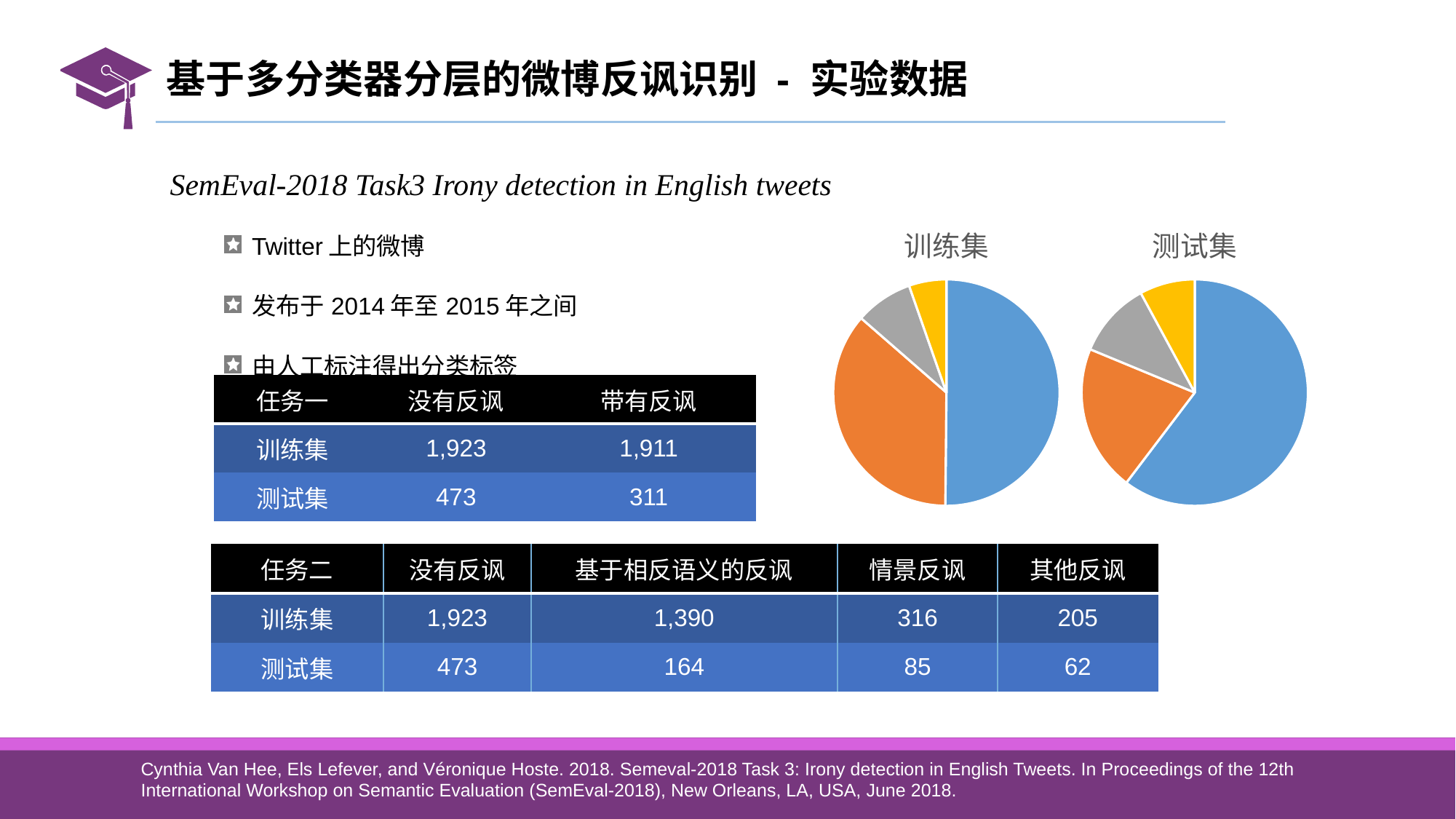

# 基于多分类器分层的微博反讽识别 - 实验数据

SemEval-2018 Task3 Irony detection in English tweets
Twitter上的微博
发布于2014年至2015年之间
由人工标注得出分类标签

### Chart: 训练集

| Category | 训练集 |
|---|---|
| 没有反讽 | 1923.0 |
| 基于相反语义的言语反讽 | 1390.0 |
| 情景反讽 | 316.0 |
| 其他反讽 | 205.0 |

### Chart: 测试集

| Category | 测试集 |
|---|---|
| 没有反讽 | 473.0 |
| 基于相反语义的言语反讽 | 164.0 |
| 情景反讽 | 85.0 |
| 其他反讽 | 62.0 |
| 任务一 | 没有反讽 | 带有反讽 |
| --- | --- | --- |
| 训练集 | 1,923 | 1,911 |
| 测试集 | 473 | 311 |
| 任务二 | 没有反讽 | 基于相反语义的反讽 | 情景反讽 | 其他反讽 |
| --- | --- | --- | --- | --- |
| 训练集 | 1,923 | 1,390 | 316 | 205 |
| 测试集 | 473 | 164 | 85 | 62 |

Cynthia Van Hee, Els Lefever, and Véronique Hoste. 2018. Semeval-2018 Task 3: Irony detection in English Tweets. In Proceedings of the 12th International Workshop on Semantic Evaluation (SemEval-2018), New Orleans, LA, USA, June 2018.